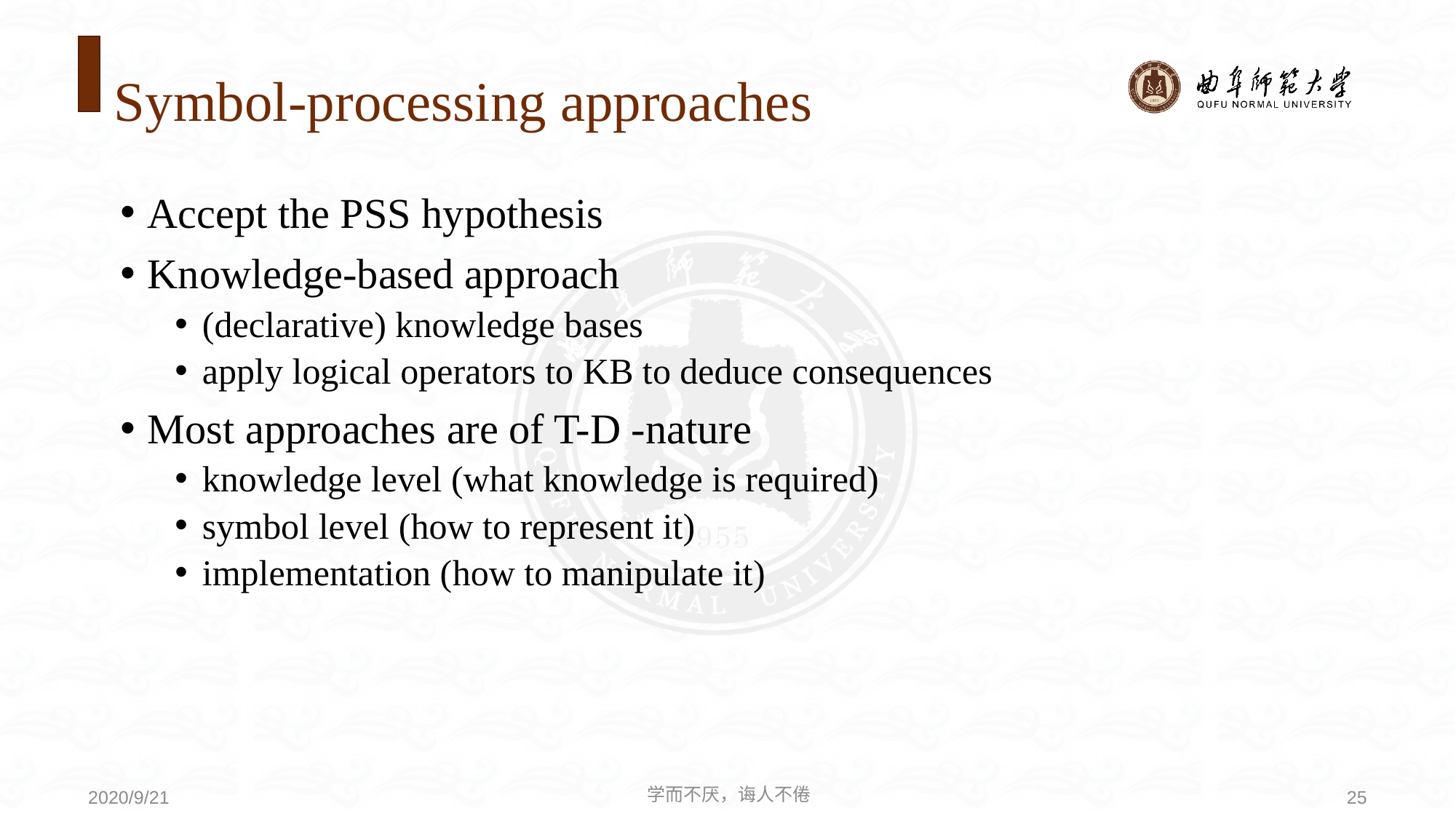

# Symbol-processing approaches
Accept the PSS hypothesis
Knowledge-based approach
(declarative) knowledge bases
apply logical operators to KB to deduce consequences
Most approaches are of T-D -nature
knowledge level (what knowledge is required)
symbol level (how to represent it)
implementation (how to manipulate it)

学而不厌，诲人不倦
25
2020/9/21